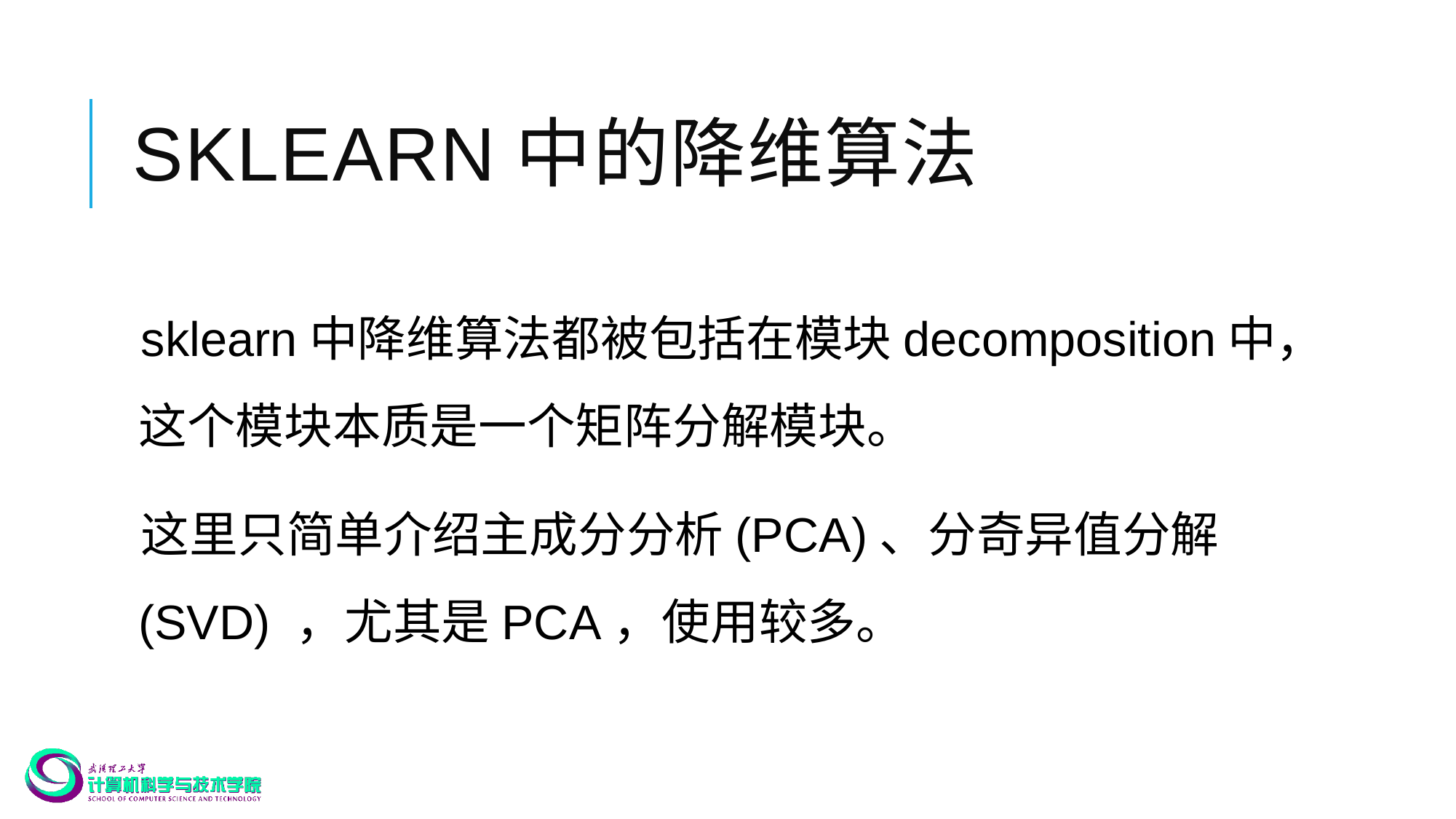

# sklearn中的降维算法
sklearn中降维算法都被包括在模块decomposition中，这个模块本质是一个矩阵分解模块。
这里只简单介绍主成分分析(PCA)、分奇异值分解(SVD) ，尤其是PCA，使用较多。